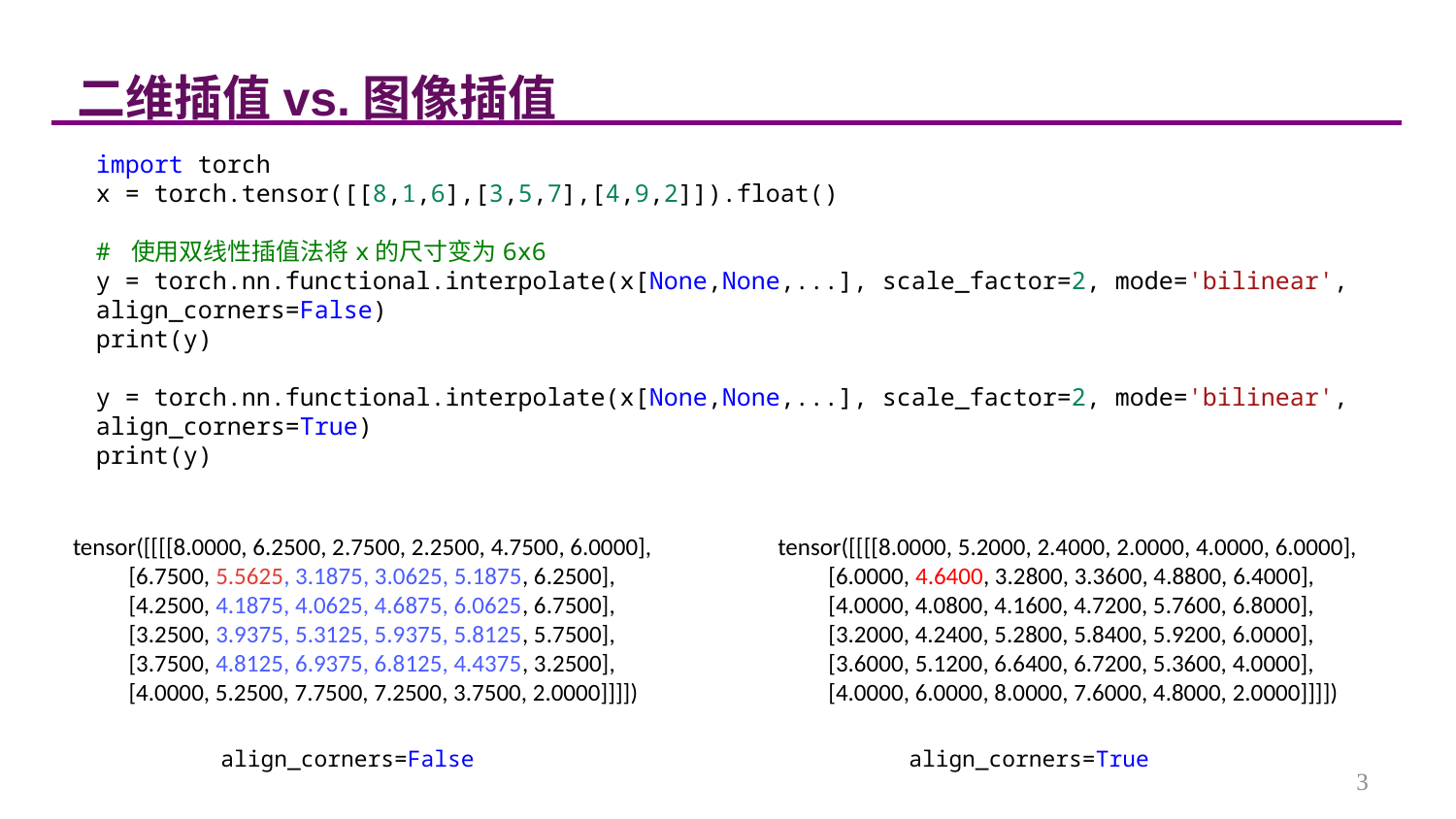

二维插值vs.图像插值
import torch
x = torch.tensor([[8,1,6],[3,5,7],[4,9,2]]).float()
# 使用双线性插值法将x的尺寸变为6x6
y = torch.nn.functional.interpolate(x[None,None,...], scale_factor=2, mode='bilinear', align_corners=False)
print(y)

y = torch.nn.functional.interpolate(x[None,None,...], scale_factor=2, mode='bilinear', align_corners=True)
print(y)
 tensor([[[[8.0000, 5.2000, 2.4000, 2.0000, 4.0000, 6.0000],
          [6.0000, 4.6400, 3.2800, 3.3600, 4.8800, 6.4000],
          [4.0000, 4.0800, 4.1600, 4.7200, 5.7600, 6.8000],
          [3.2000, 4.2400, 5.2800, 5.8400, 5.9200, 6.0000],
          [3.6000, 5.1200, 6.6400, 6.7200, 5.3600, 4.0000],
          [4.0000, 6.0000, 8.0000, 7.6000, 4.8000, 2.0000]]]])
tensor([[[[8.0000, 6.2500, 2.7500, 2.2500, 4.7500, 6.0000],
          [6.7500, 5.5625, 3.1875, 3.0625, 5.1875, 6.2500],
          [4.2500, 4.1875, 4.0625, 4.6875, 6.0625, 6.7500],
          [3.2500, 3.9375, 5.3125, 5.9375, 5.8125, 5.7500],
          [3.7500, 4.8125, 6.9375, 6.8125, 4.4375, 3.2500],
          [4.0000, 5.2500, 7.7500, 7.2500, 3.7500, 2.0000]]]])
align_corners=False
align_corners=True
3